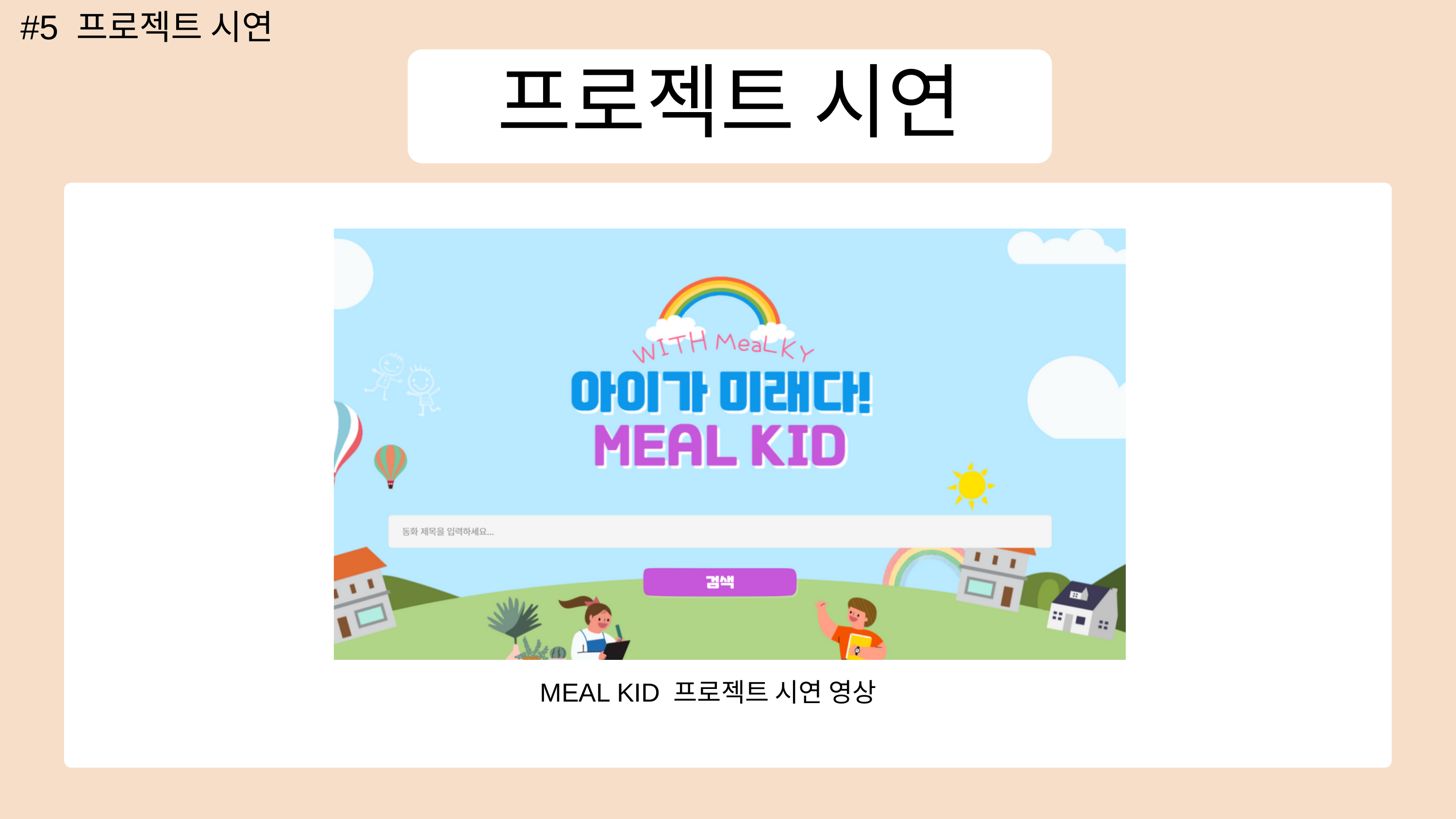

#5 프로젝트 시연

프로젝트 시연

MEAL KID 프로젝트 시연 영상